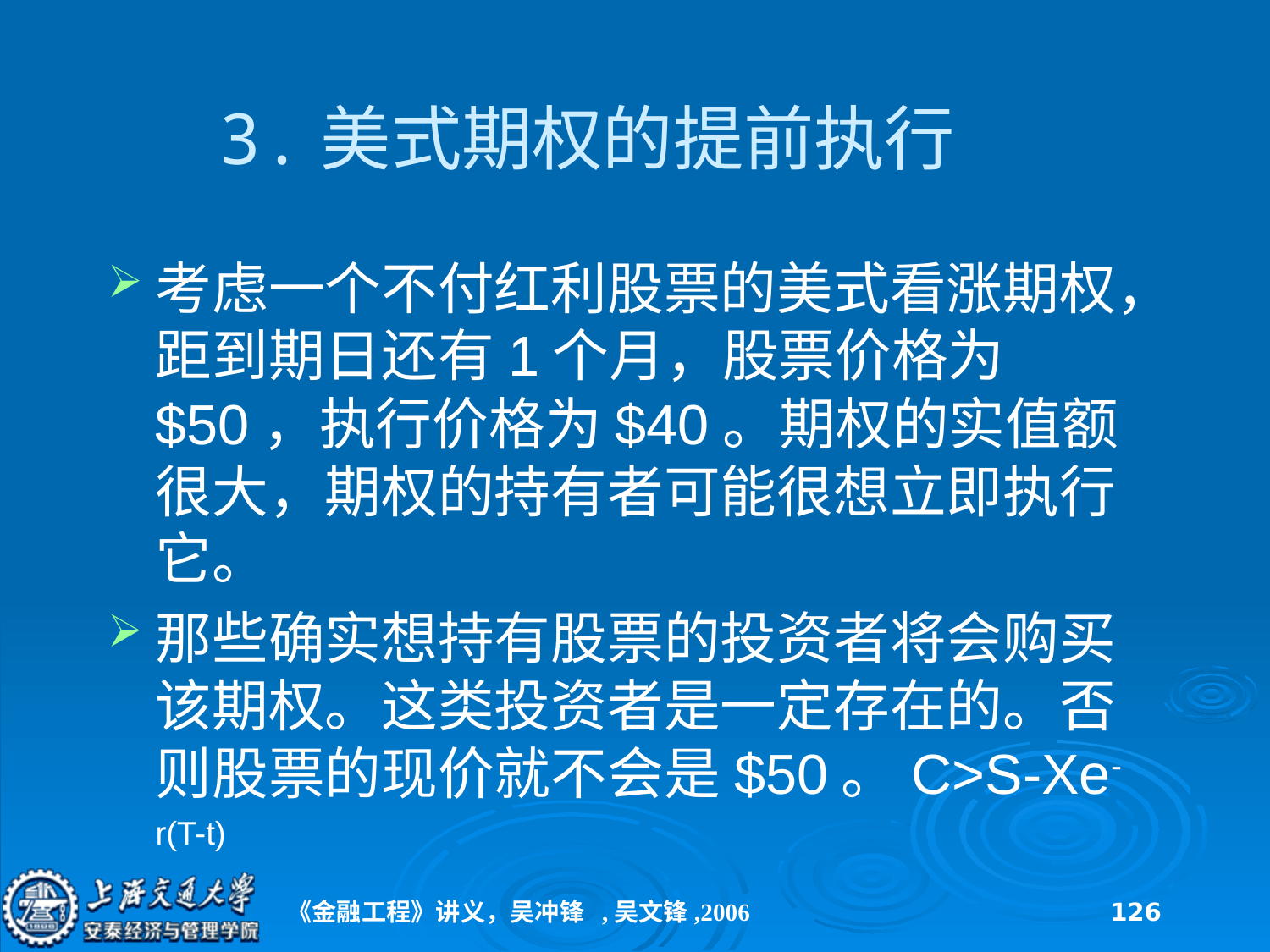

# 3.美式期权的提前执行
考虑一个不付红利股票的美式看涨期权，距到期日还有1个月，股票价格为$50，执行价格为$40。期权的实值额很大，期权的持有者可能很想立即执行它。
那些确实想持有股票的投资者将会购买该期权。这类投资者是一定存在的。否则股票的现价就不会是$50。C>S-Xe-r(T-t)